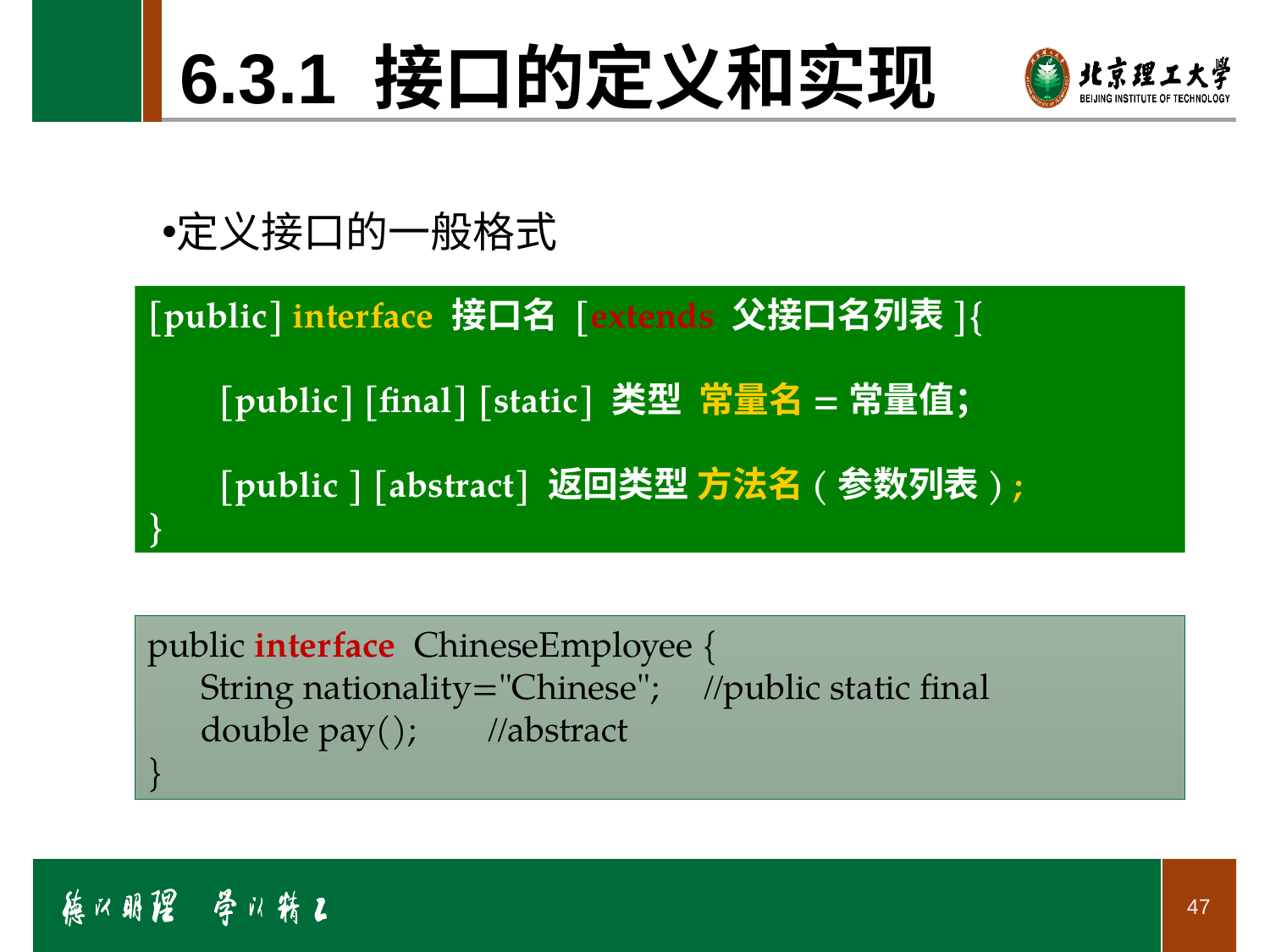

# 6.3.1 接口的定义和实现
定义接口的一般格式

[public] interface 接口名 [extends 父接口名列表]{

        [public] [final] [static] 类型  常量名=常量值；

        [public ] [abstract] 返回类型 方法名(参数列表) ;
}
public interface  ChineseEmployee {
      String nationality="Chinese";     //public static final
      double pay();        //abstract
}